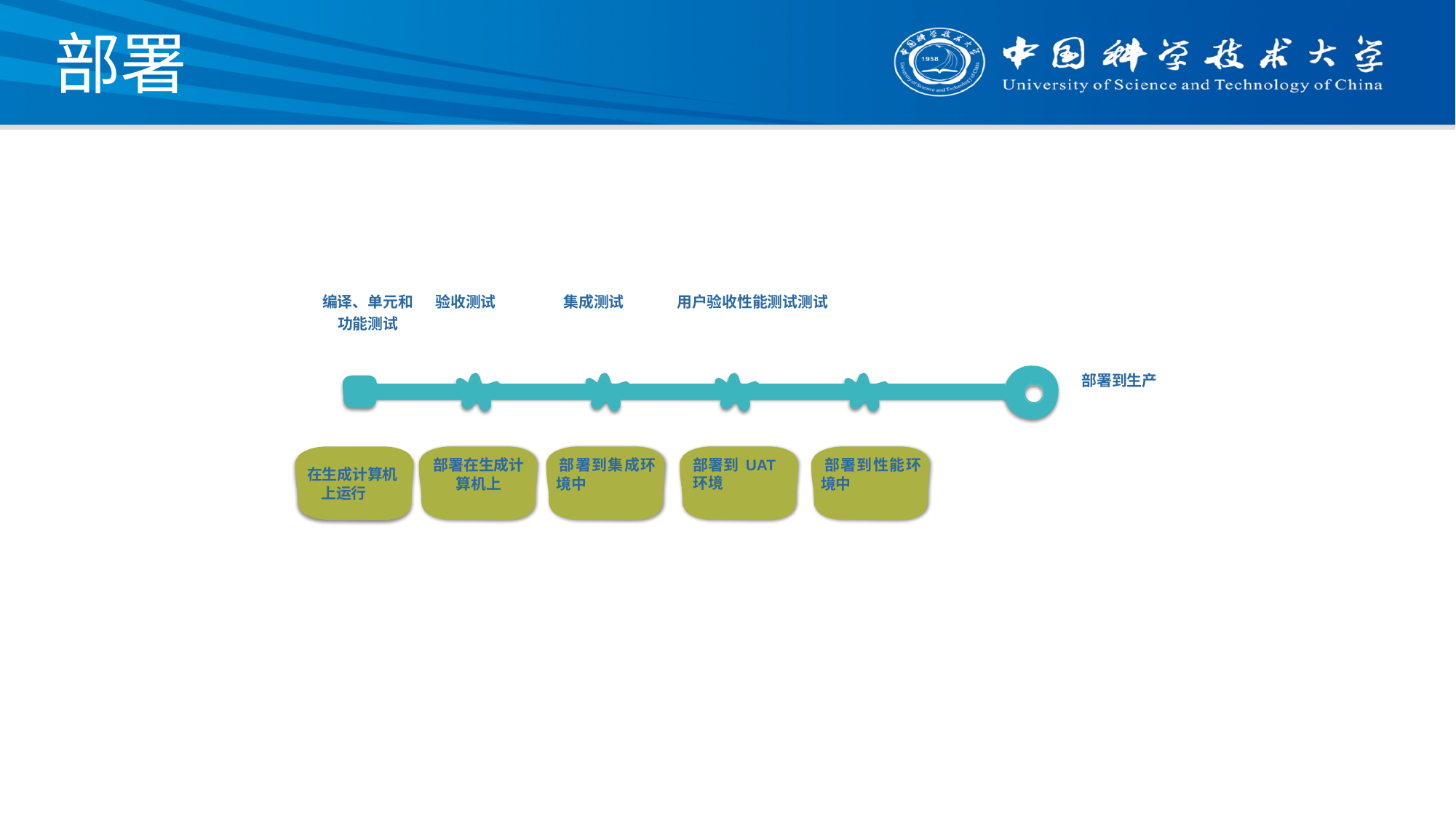

# 部署
编译、单元和
功能测试
验收测试
集成测试
用户验收性能测试测试

部署到生产

部署在生成计算机上
部署到集成环境中
部署到 UAT
环境
部署到性能环境中
在生成计算机上运行